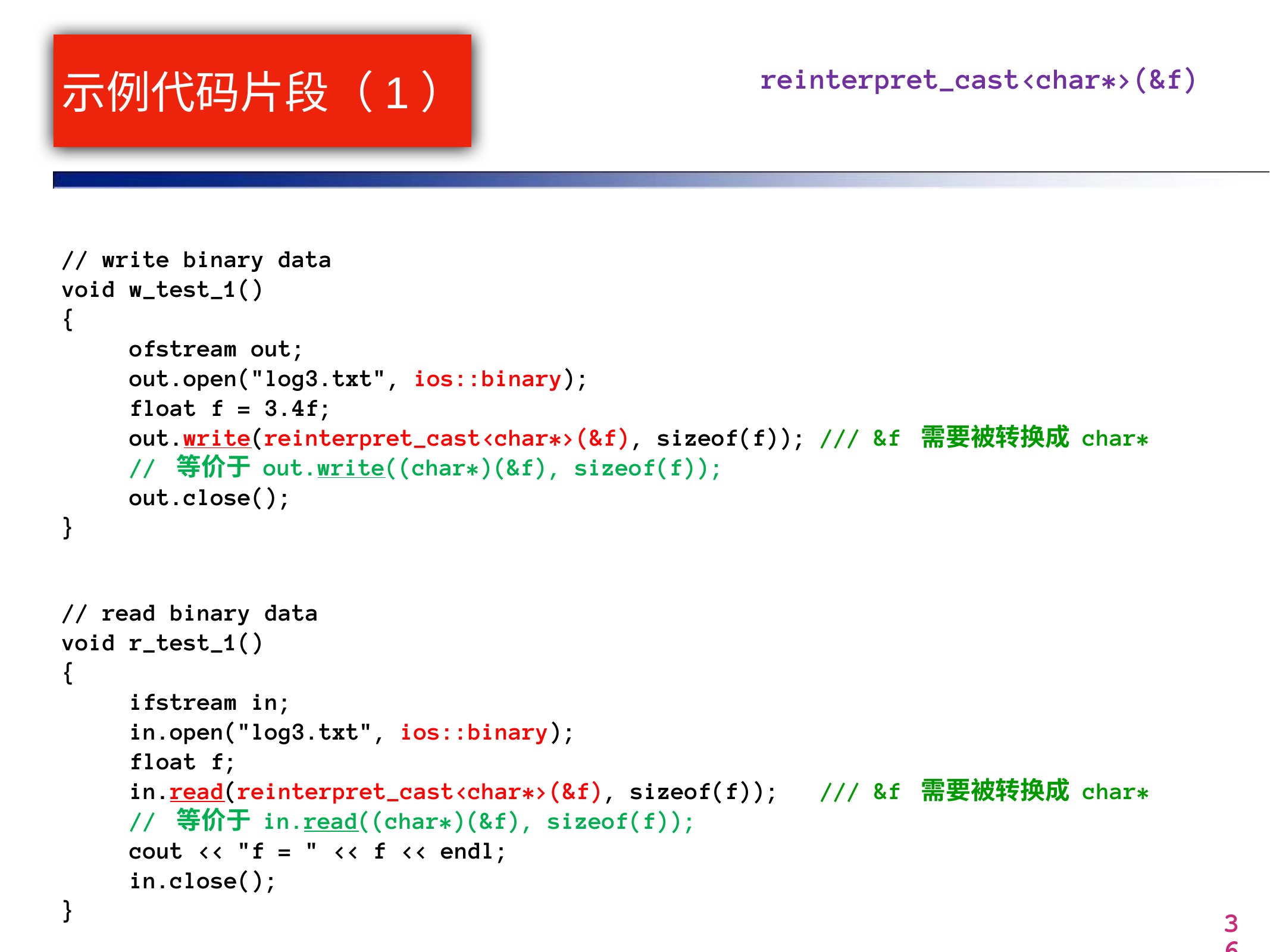

# 示例代码片段（1）
reinterpret_cast<char*>(&f)
// write binary data
void w_test_1()
{
     ofstream out;
     out.open("log3.txt", ios::binary);
     float f = 3.4f;
     out.write(reinterpret_cast<char*>(&f), sizeof(f)); /// &f 需要被转换成 char*
     // 等价于 out.write((char*)(&f), sizeof(f));
     out.close();
}
// read binary data
void r_test_1()
{
     ifstream in;
     in.open("log3.txt", ios::binary);
     float f;
     in.read(reinterpret_cast<char*>(&f), sizeof(f));   /// &f 需要被转换成 char*
     // 等价于 in.read((char*)(&f), sizeof(f));
     cout << "f = " << f << endl;
     in.close();
}
36